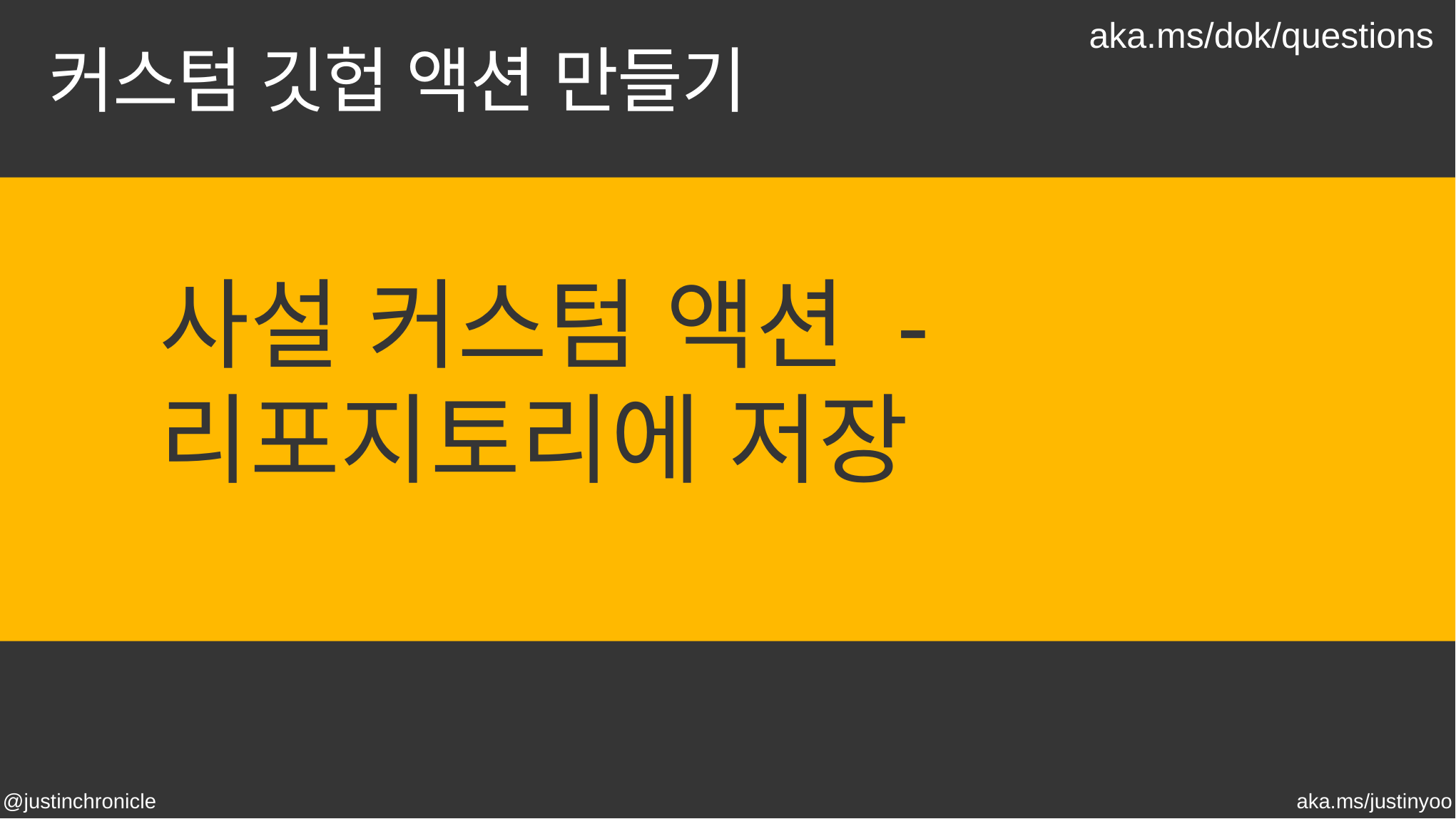

aka.ms/dok/questions
# 커스텀 깃헙 액션 만들기

사설 커스텀 액션 -
리포지토리에 저장